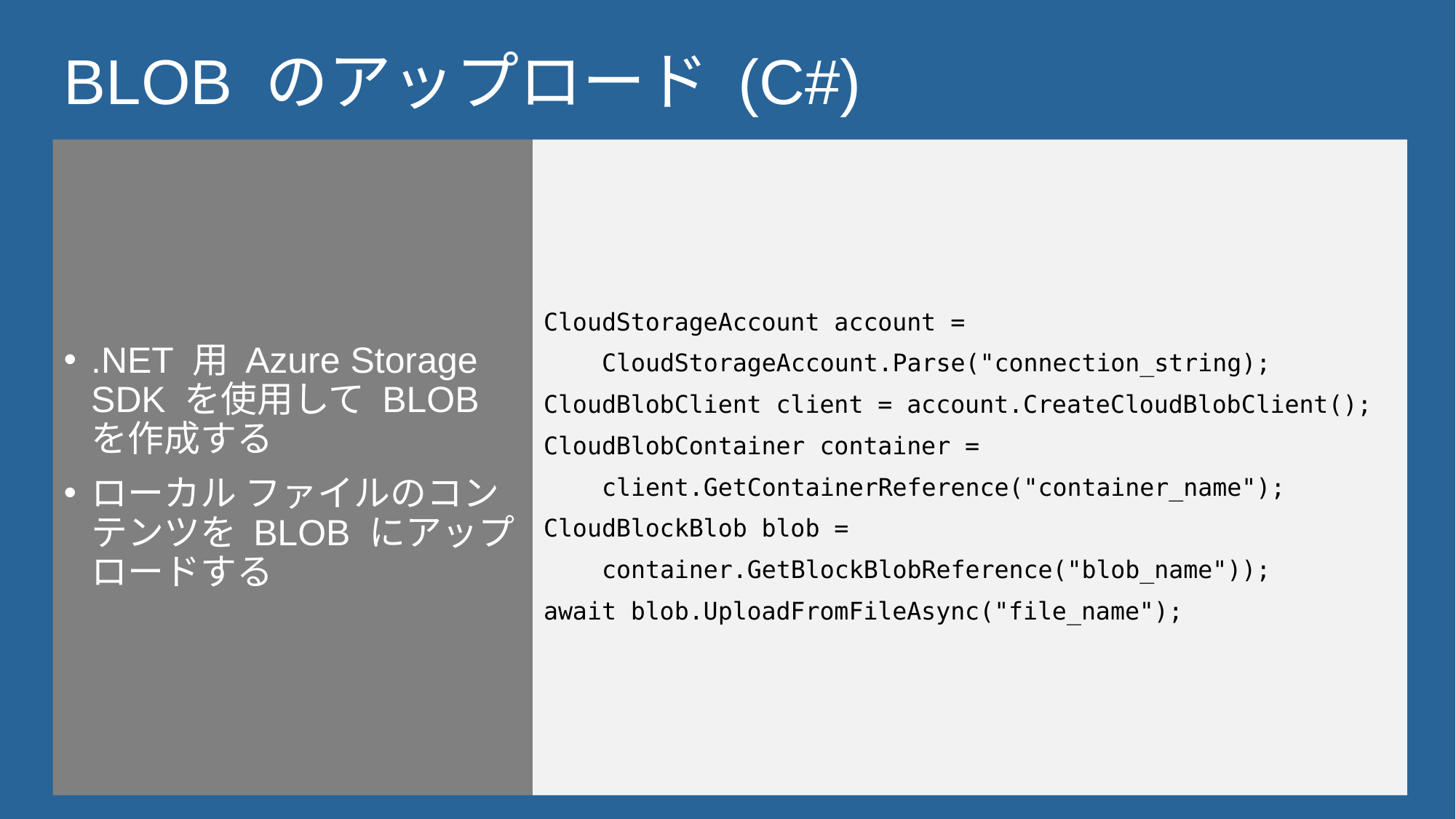

# BLOB のアップロード (C#)
.NET 用 Azure Storage SDK を使用して BLOB を作成する
ローカル ファイルのコンテンツを BLOB にアップロードする
CloudStorageAccount account =
    CloudStorageAccount.Parse("connection_string);
CloudBlobClient client = account.CreateCloudBlobClient();
CloudBlobContainer container =
    client.GetContainerReference("container_name");
CloudBlockBlob blob =
    container.GetBlockBlobReference("blob_name"));
await blob.UploadFromFileAsync("file_name");